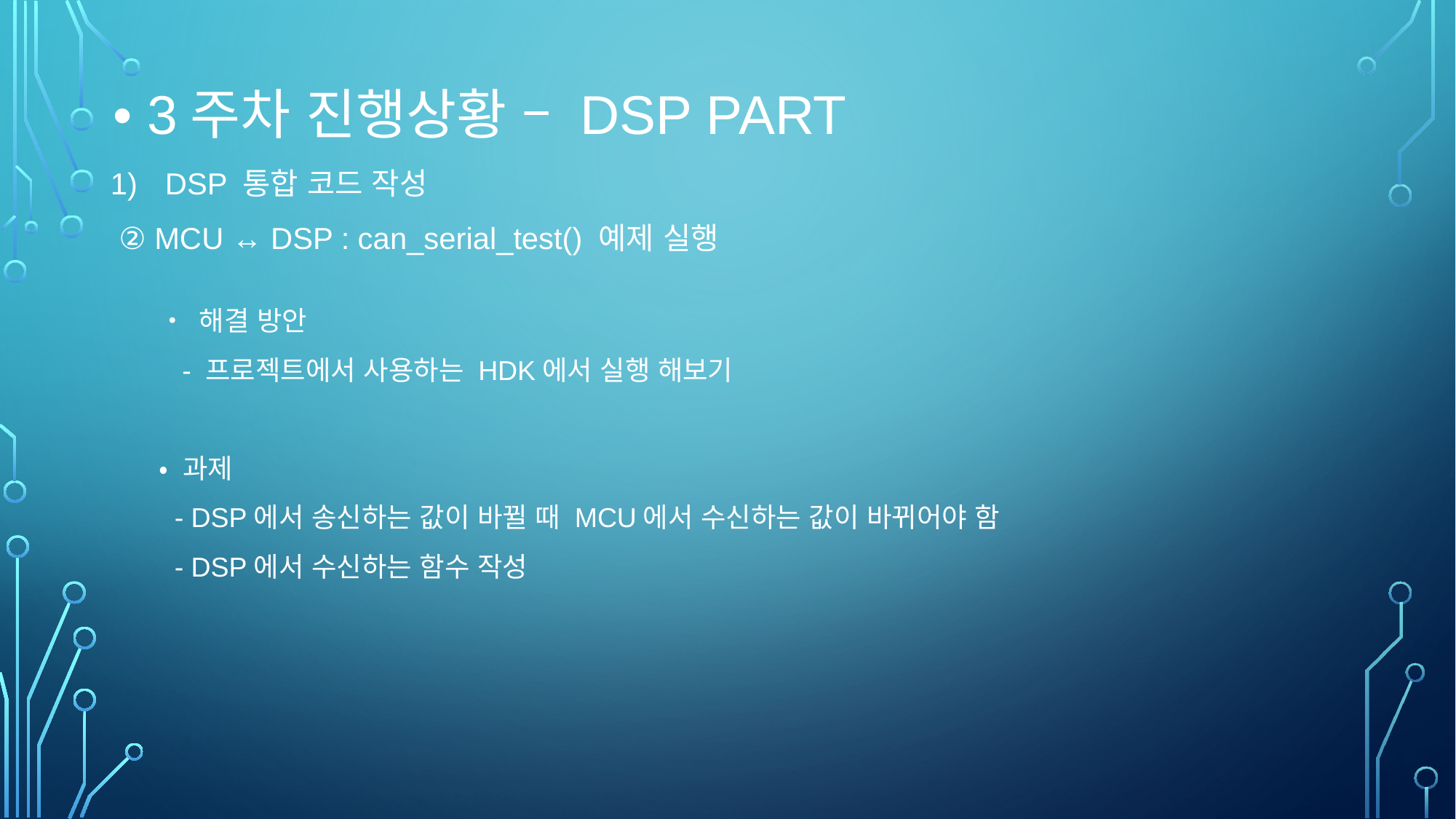

# • 3주차 진행상황 – DSP PART
DSP 통합 코드 작성
 ② MCU ↔ DSP : can_serial_test() 예제 실행
• 해결 방안
   - 프로젝트에서 사용하는 HDK에서 실행 해보기

• 과제
  - DSP에서 송신하는 값이 바뀔 때 MCU에서 수신하는 값이 바뀌어야 함
  - DSP에서 수신하는 함수 작성